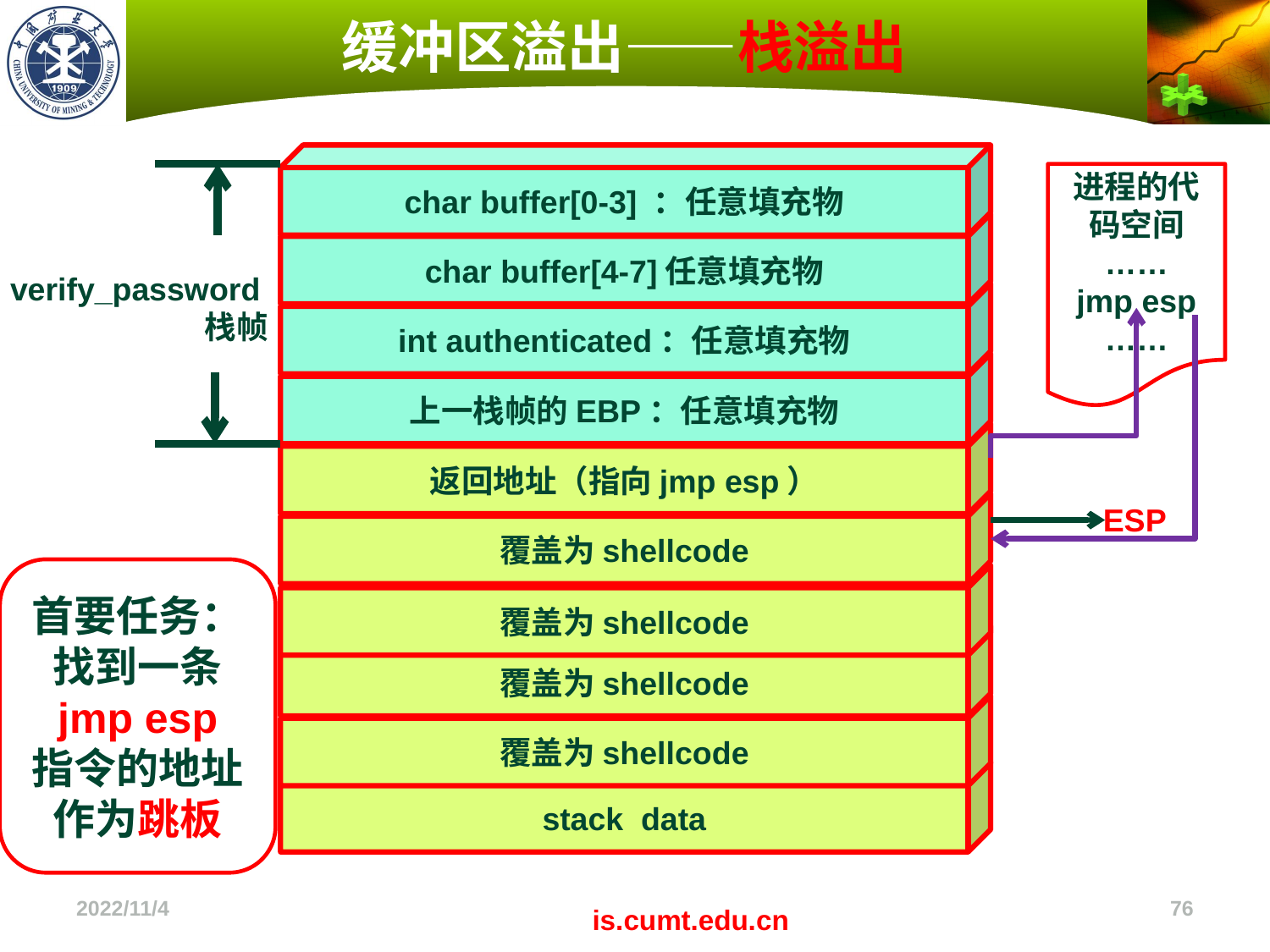

# 缓冲区溢出——栈溢出
char buffer[0-3] ：任意填充物
进程的代码空间
……
jmp esp
……
char buffer[4-7]任意填充物
verify_password栈帧
int authenticated：任意填充物
上一栈帧的EBP：任意填充物
返回地址（指向jmp esp）
覆盖为shellcode
ESP
首要任务：
找到一条
jmp esp
指令的地址作为跳板
覆盖为shellcode
覆盖为shellcode
覆盖为shellcode
stack  data
2022/11/4
76
is.cumt.edu.cn